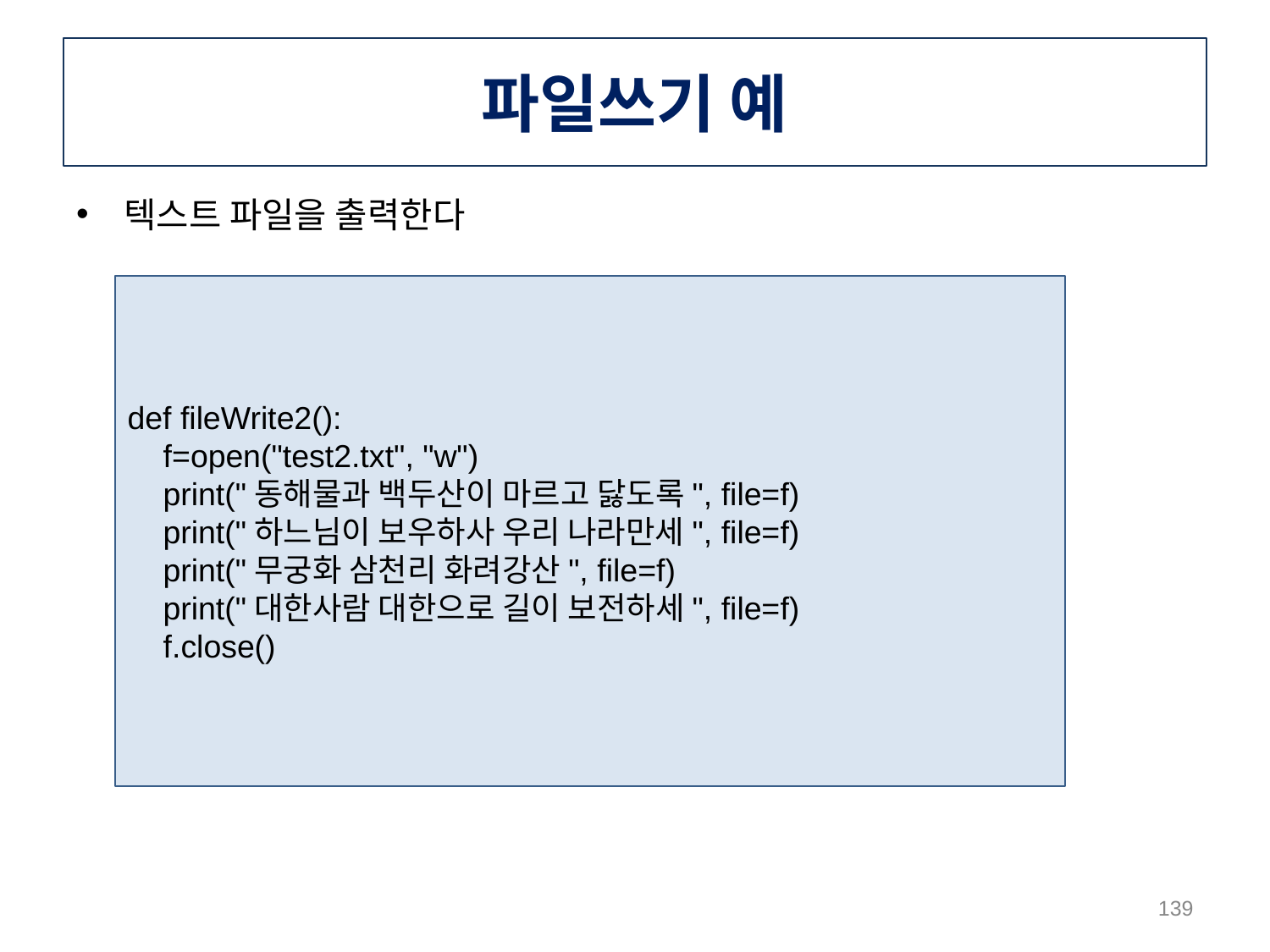

# 파일쓰기 예
텍스트 파일을 출력한다

def fileWrite2():
    f=open("test2.txt", "w")
    print("동해물과 백두산이 마르고 닳도록", file=f)
    print("하느님이 보우하사 우리 나라만세", file=f)
    print("무궁화 삼천리 화려강산", file=f)
    print("대한사람 대한으로 길이 보전하세", file=f)
    f.close()
139